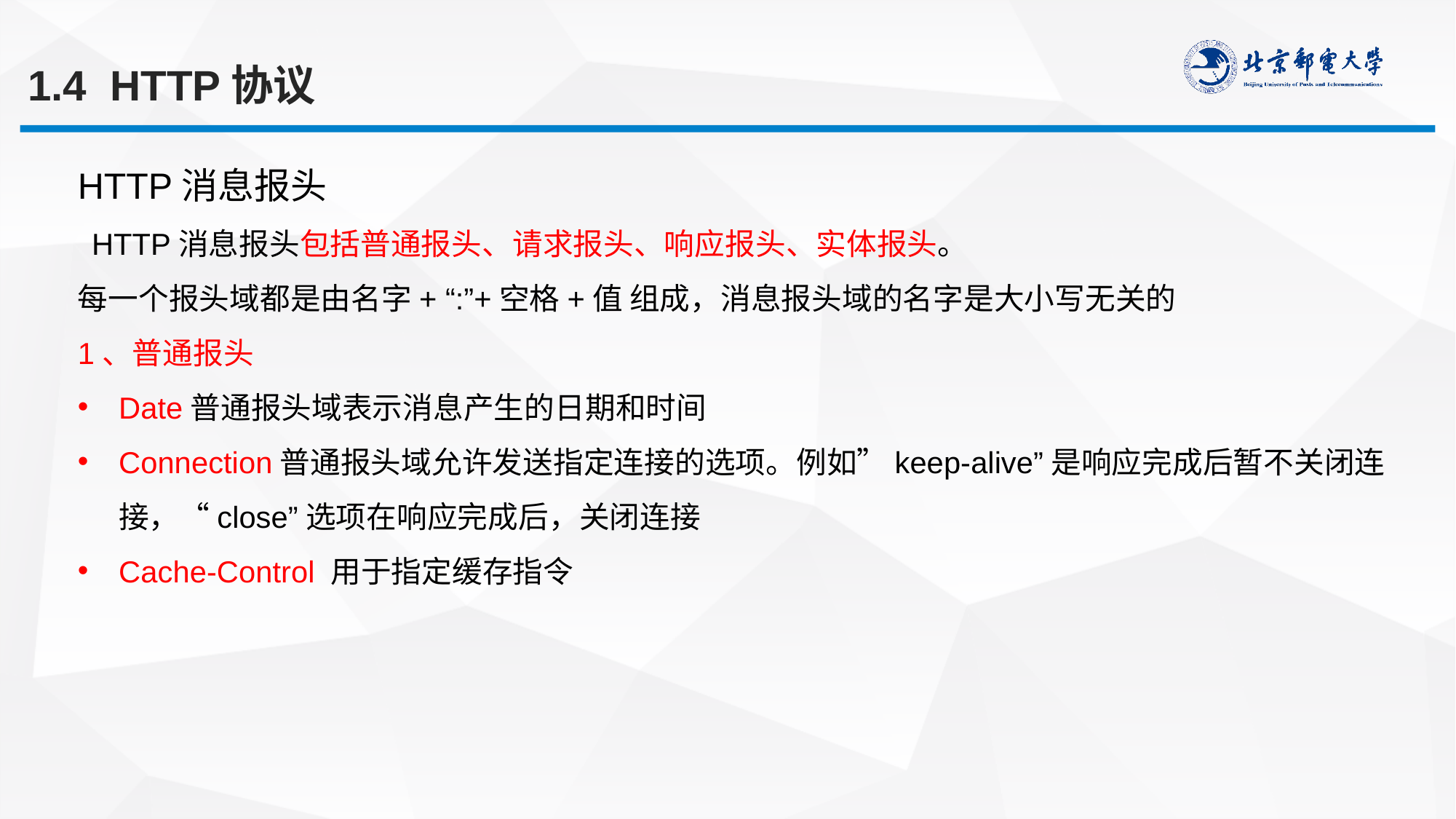

1.4  HTTP协议

HTTP消息报头
 HTTP消息报头包括普通报头、请求报头、响应报头、实体报头。
每一个报头域都是由名字+ “:”+空格+值 组成，消息报头域的名字是大小写无关的
1、普通报头
Date普通报头域表示消息产生的日期和时间
Connection普通报头域允许发送指定连接的选项。例如”keep-alive”是响应完成后暂不关闭连接，“close”选项在响应完成后，关闭连接
Cache-Control 用于指定缓存指令